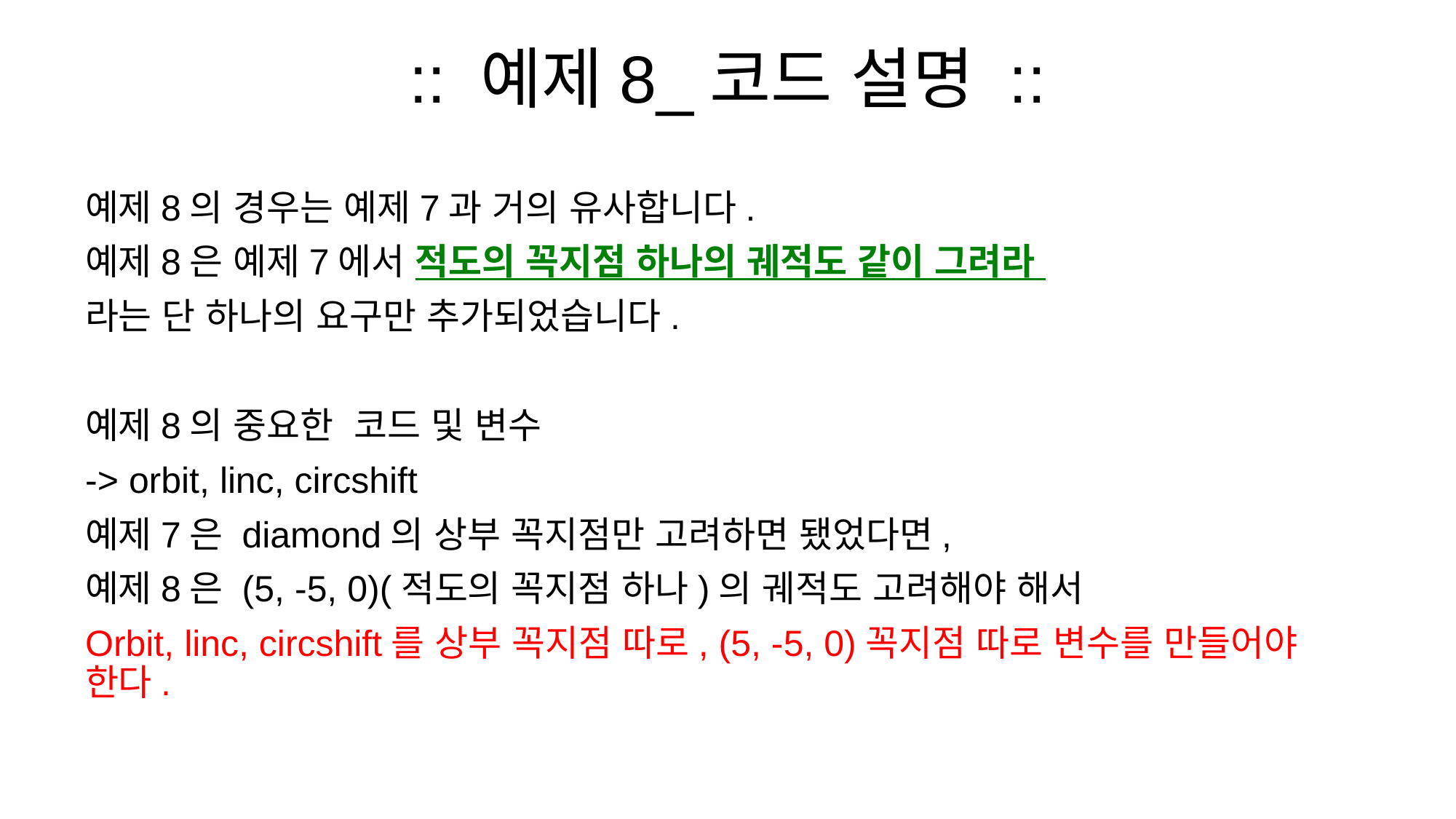

# :: 예제8_코드 설명 ::
예제8의 경우는 예제7과 거의 유사합니다.
예제8은 예제7에서 적도의 꼭지점 하나의 궤적도 같이 그려라
라는 단 하나의 요구만 추가되었습니다.

예제8의 중요한  코드 및 변수
-> orbit, linc, circshift
예제7은 diamond의 상부 꼭지점만 고려하면 됐었다면,
예제8은 (5, -5, 0)(적도의 꼭지점 하나)의 궤적도 고려해야 해서
Orbit, linc, circshift를 상부 꼭지점 따로, (5, -5, 0)꼭지점 따로 변수를 만들어야 한다.